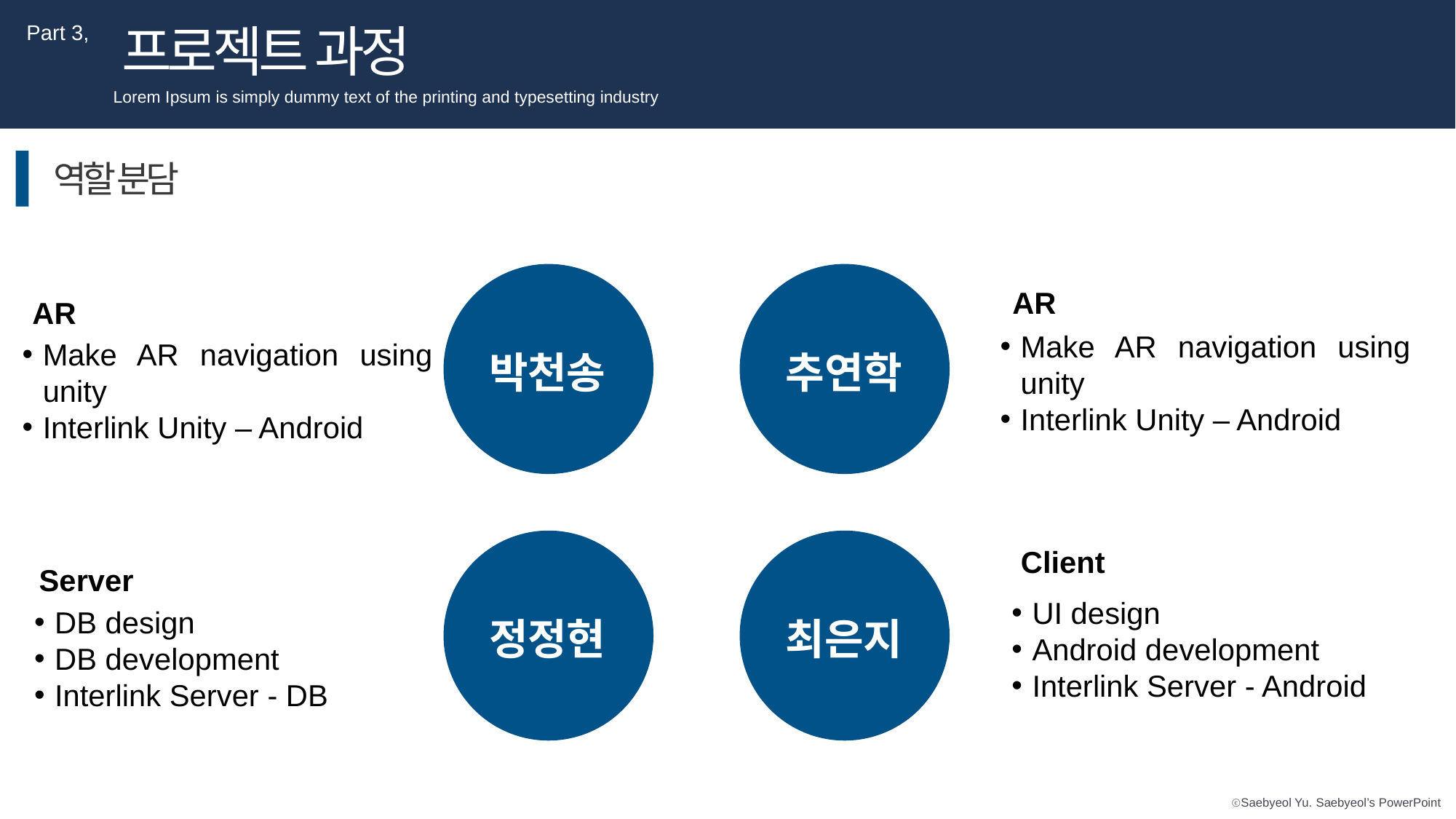

프로젝트 과정
Part 3,
Lorem Ipsum is simply dummy text of the printing and typesetting industry

역할 분담

AR
Make AR navigation using unity
Interlink Unity – Android

AR
Make AR navigation using unity
Interlink Unity – Android

박천송
추연학

Client
UI design
Android development
Interlink Server - Android
Server
DB design
DB development
Interlink Server - DB
정정현
최은지